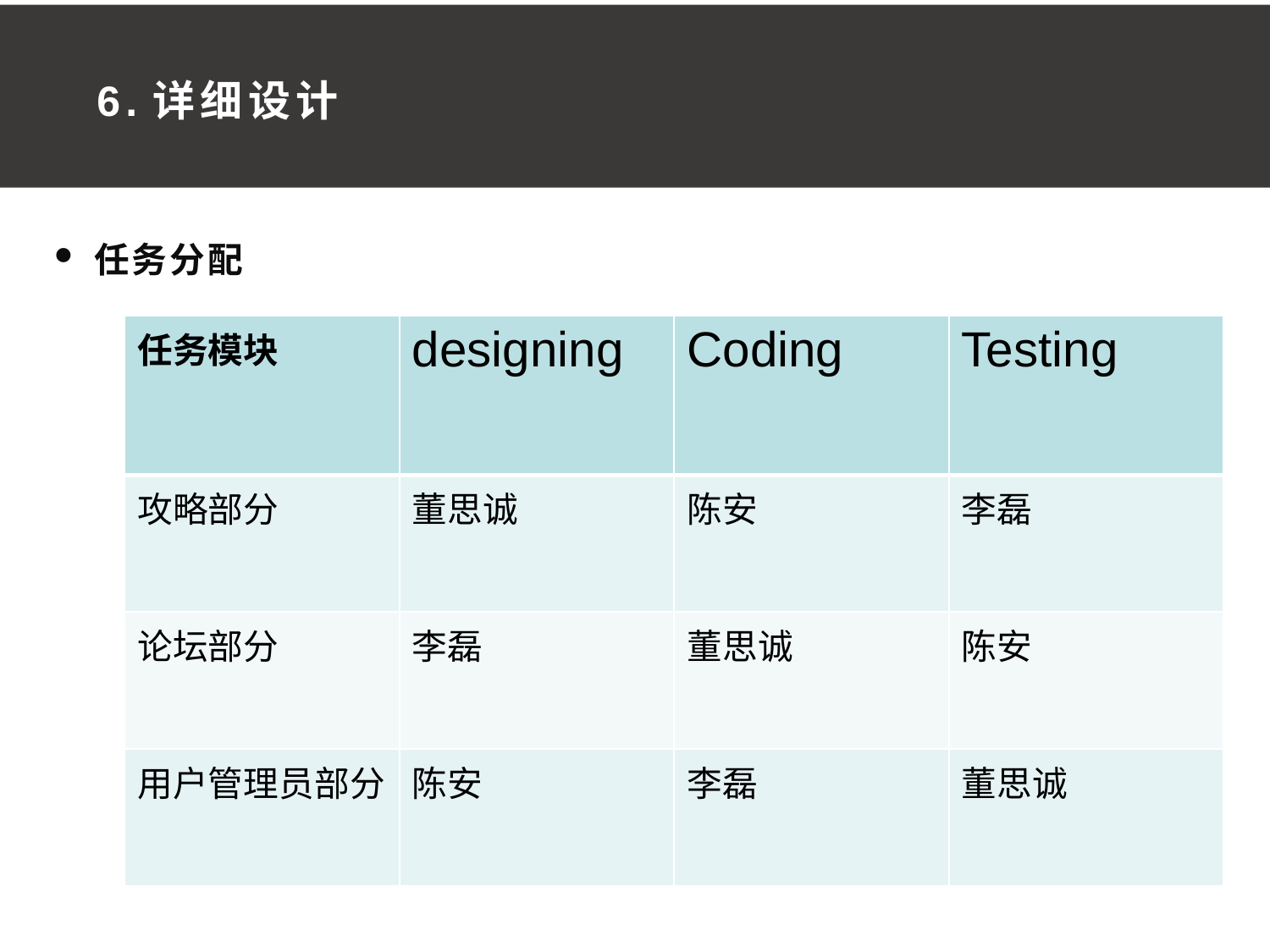

6.详细设计
任务分配
| 任务模块 | designing | Coding | Testing |
| --- | --- | --- | --- |
| 攻略部分 | 董思诚 | 陈安 | 李磊 |
| 论坛部分 | 李磊 | 董思诚 | 陈安 |
| 用户管理员部分 | 陈安 | 李磊 | 董思诚 |